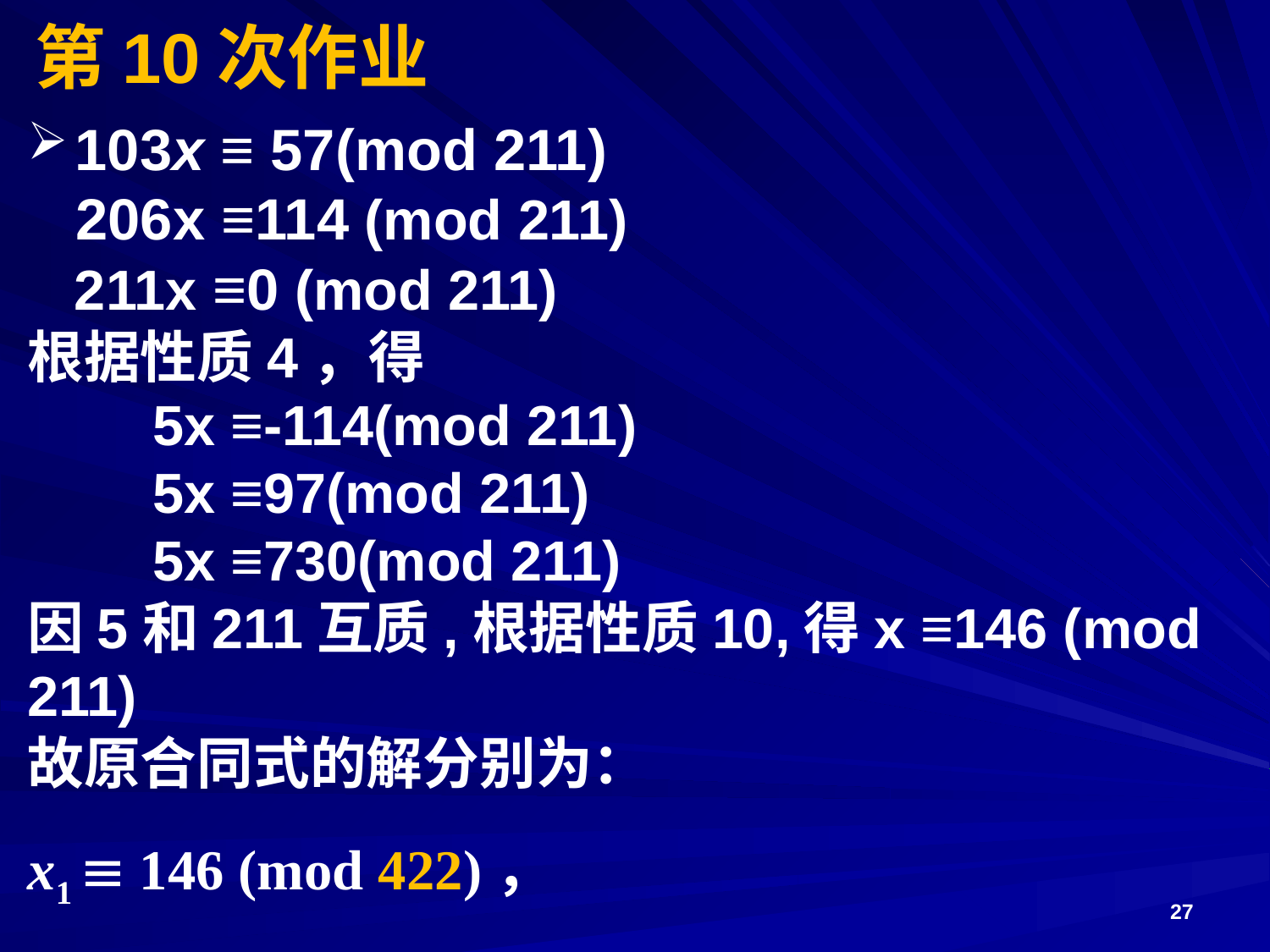

# 第10次作业
103x ≡ 57(mod 211)
   206x ≡114 (mod 211)
   211x ≡0 (mod 211)
根据性质4，得
        5x ≡-114(mod 211)
        5x ≡97(mod 211)
        5x ≡730(mod 211)
因5和211互质,根据性质10,得x ≡146 (mod 211)
故原合同式的解分别为：
x1 ≡ 146 (mod 422)，
x2 ≡ 146+422/2=357 (mod 422)。

27